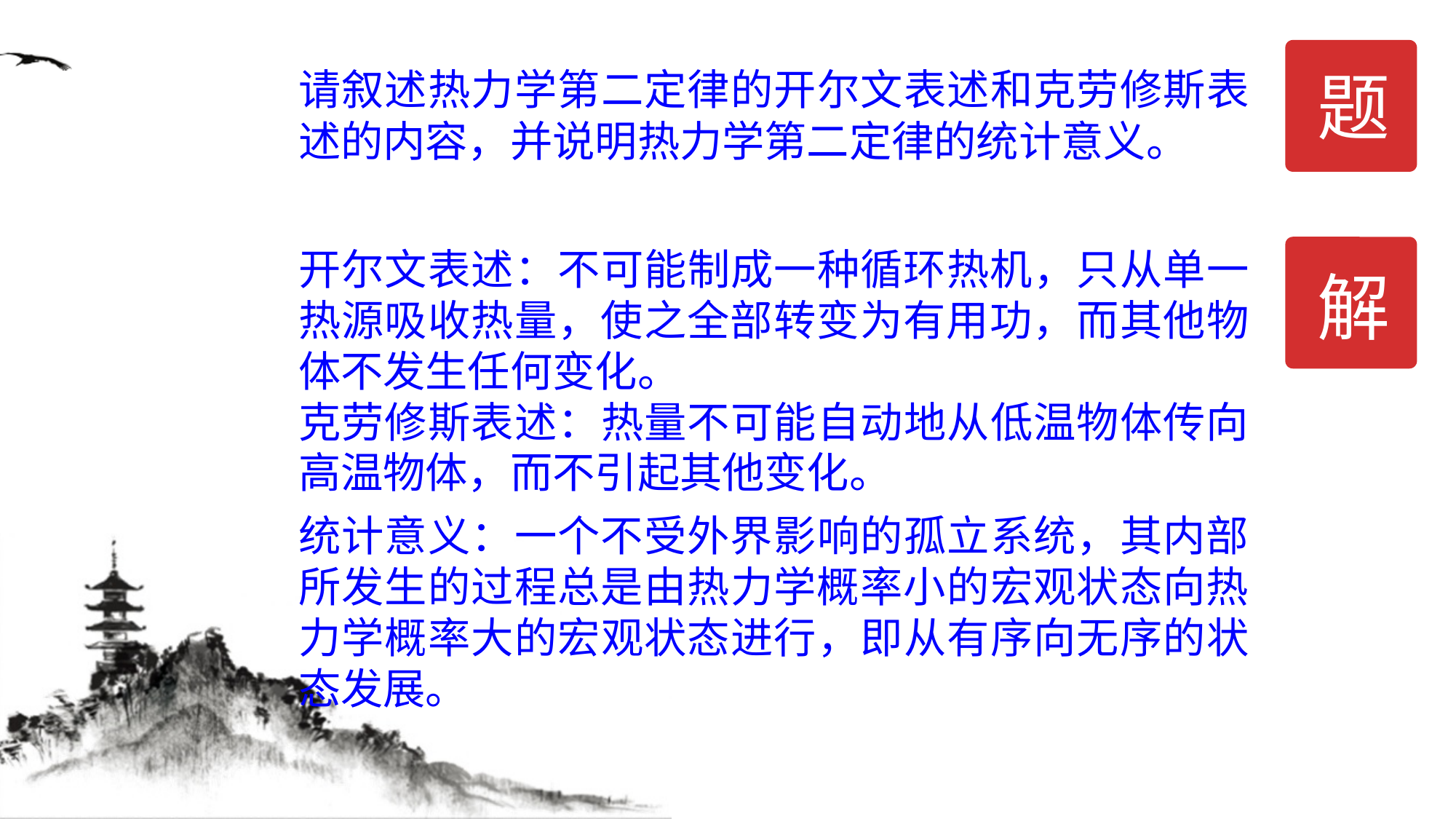

题
请叙述热力学第二定律的开尔文表述和克劳修斯表述的内容，并说明热力学第二定律的统计意义。
开尔文表述：不可能制成一种循环热机，只从单一热源吸收热量，使之全部转变为有用功，而其他物体不发生任何变化。
克劳修斯表述：热量不可能自动地从低温物体传向高温物体，而不引起其他变化。

解
统计意义：一个不受外界影响的孤立系统，其内部所发生的过程总是由热力学概率小的宏观状态向热力学概率大的宏观状态进行，即从有序向无序的状态发展。